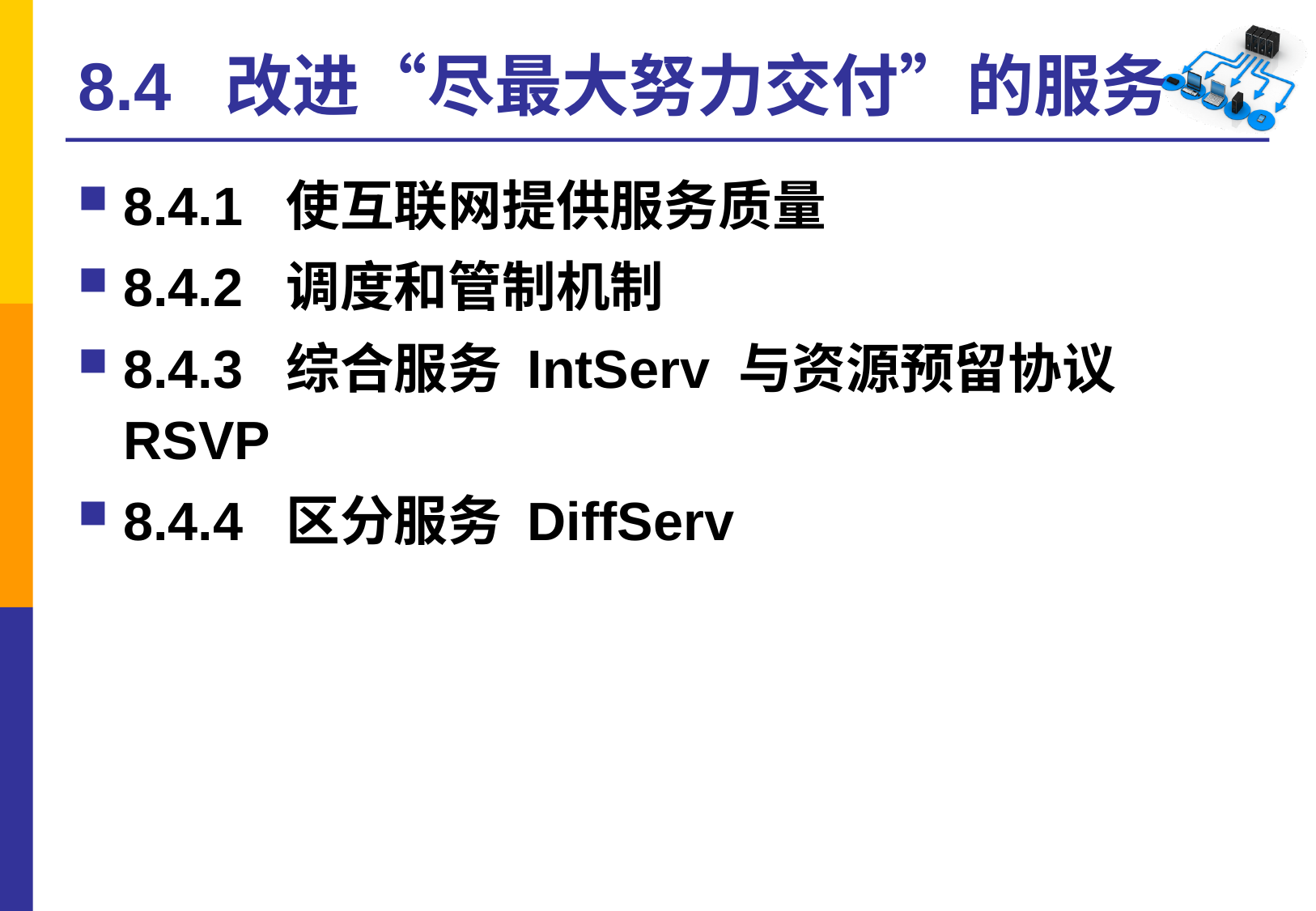

# 8.4  改进“尽最大努力交付”的服务
8.4.1  使互联网提供服务质量
8.4.2  调度和管制机制
8.4.3  综合服务 IntServ 与资源预留协议 RSVP
8.4.4  区分服务 DiffServ